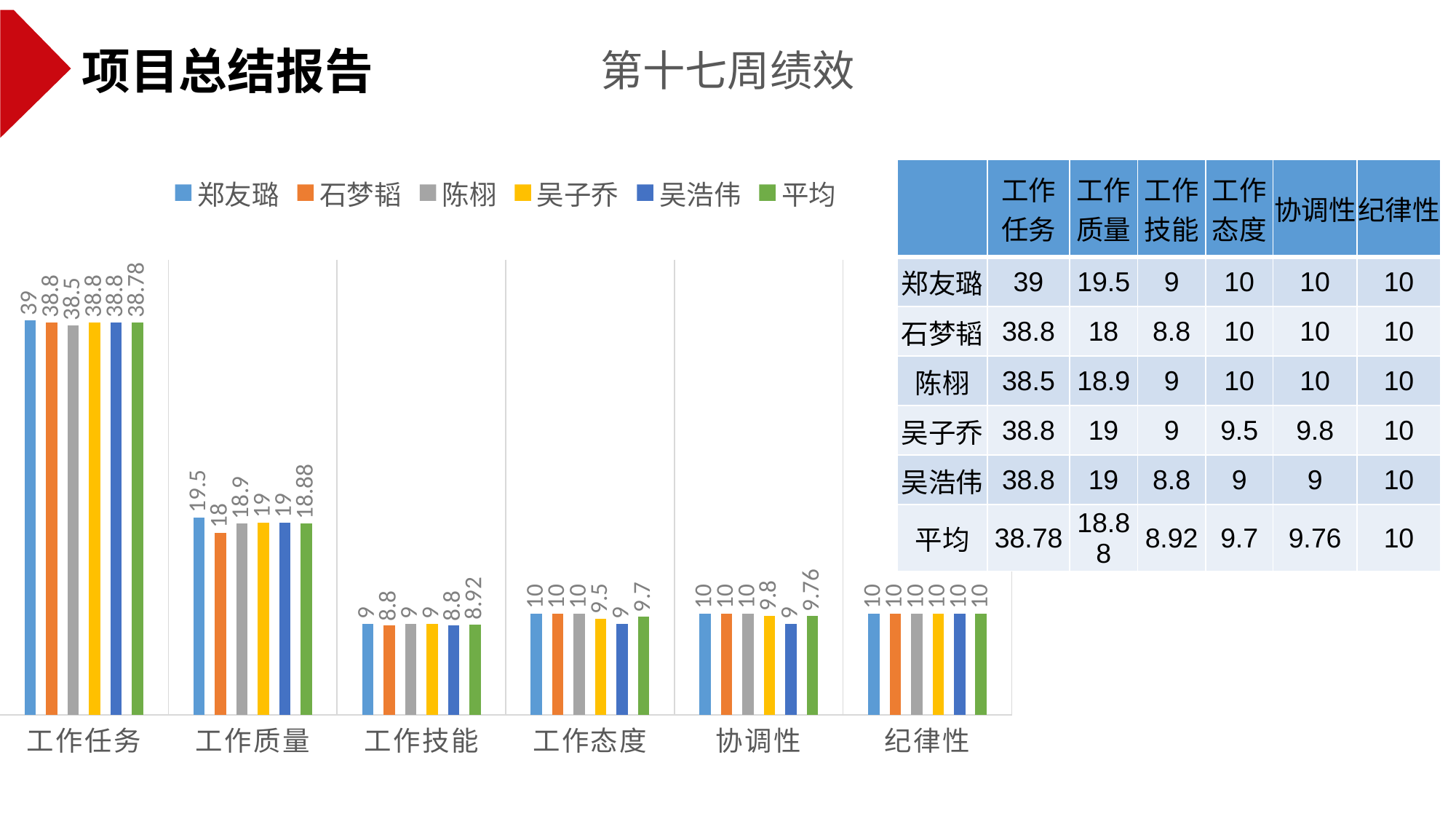

项目总结报告
第十七周绩效

### Chart

| Category | 郑友璐 | 石梦韬 | 陈栩 | 吴子乔 | 吴浩伟 | 平均 |
|---|---|---|---|---|---|---|
| 工作任务 | 39.0 | 38.8 | 38.5 | 38.8 | 38.8 | 38.779999999999994 |
| 工作质量 | 19.5 | 18.0 | 18.9 | 19.0 | 19.0 | 18.880000000000003 |
| 工作技能 | 9.0 | 8.8 | 9.0 | 9.0 | 8.8 | 8.919999999999998 |
| 工作态度 | 10.0 | 10.0 | 10.0 | 9.5 | 9.0 | 9.7 |
| 协调性 | 10.0 | 10.0 | 10.0 | 9.8 | 9.0 | 9.76 |
| 纪律性 | 10.0 | 10.0 | 10.0 | 10.0 | 10.0 | 10.0 |
|  | 工作任务 | 工作质量 | 工作技能 | 工作态度 | 协调性 | 纪律性 |
| --- | --- | --- | --- | --- | --- | --- |
| 郑友璐 | 39 | 19.5 | 9 | 10 | 10 | 10 |
| 石梦韬 | 38.8 | 18 | 8.8 | 10 | 10 | 10 |
| 陈栩 | 38.5 | 18.9 | 9 | 10 | 10 | 10 |
| 吴子乔 | 38.8 | 19 | 9 | 9.5 | 9.8 | 10 |
| 吴浩伟 | 38.8 | 19 | 8.8 | 9 | 9 | 10 |
| 平均 | 38.78 | 18.88 | 8.92 | 9.7 | 9.76 | 10 |